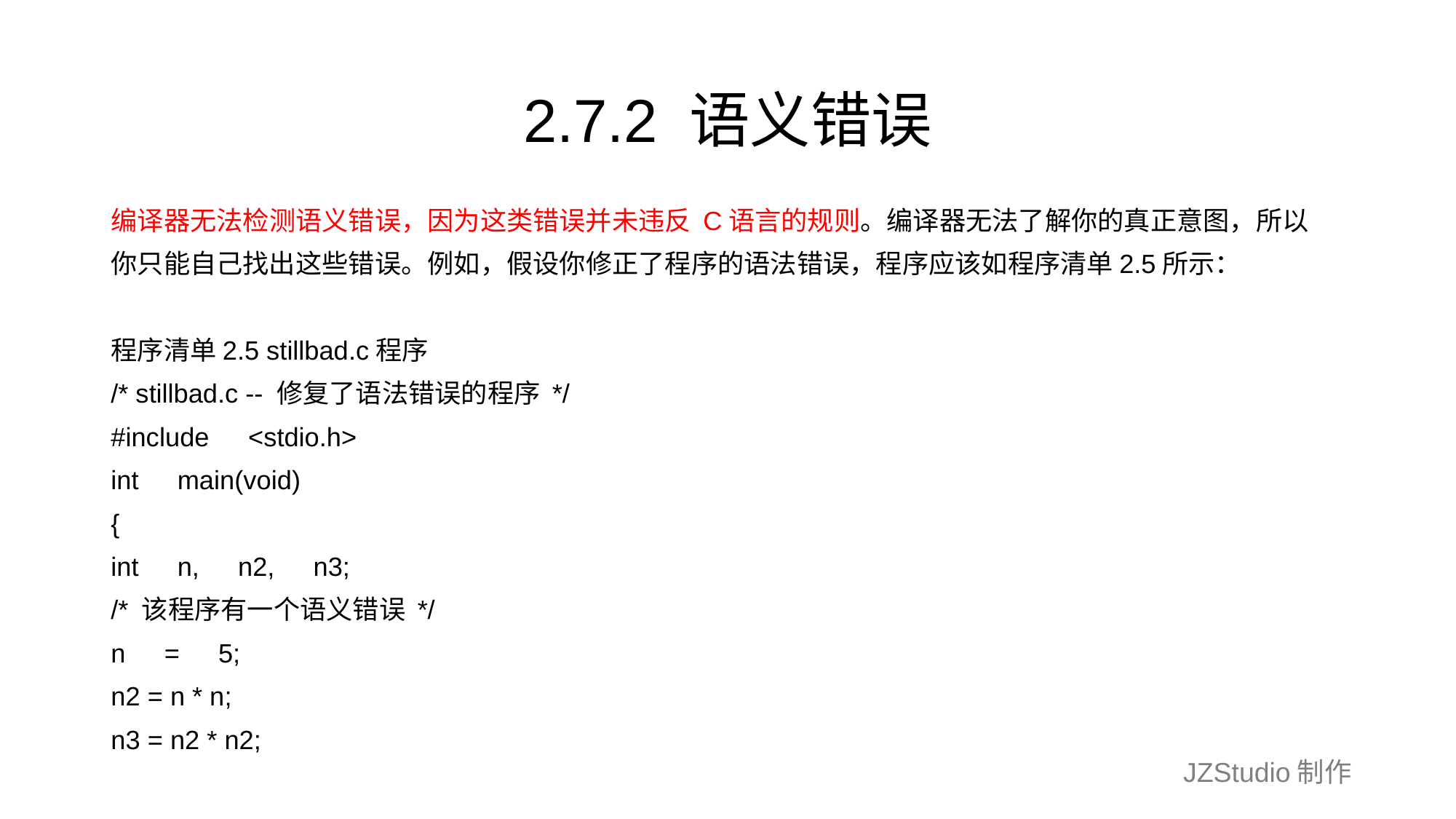

# 2.7.2 语义错误
编译器无法检测语义错误，因为这类错误并未违反 C语言的规则。编译器无法了解你的真正意图，所以
你只能自己找出这些错误。例如，假设你修正了程序的语法错误，程序应该如程序清单2.5所示：

程序清单2.5 stillbad.c程序
/* stillbad.c -- 修复了语法错误的程序 */
#include　<stdio.h>
int　main(void)
{
int　n,　n2,　n3;
/* 该程序有一个语义错误 */
n　=　5;
n2 = n * n;
n3 = n2 * n2;